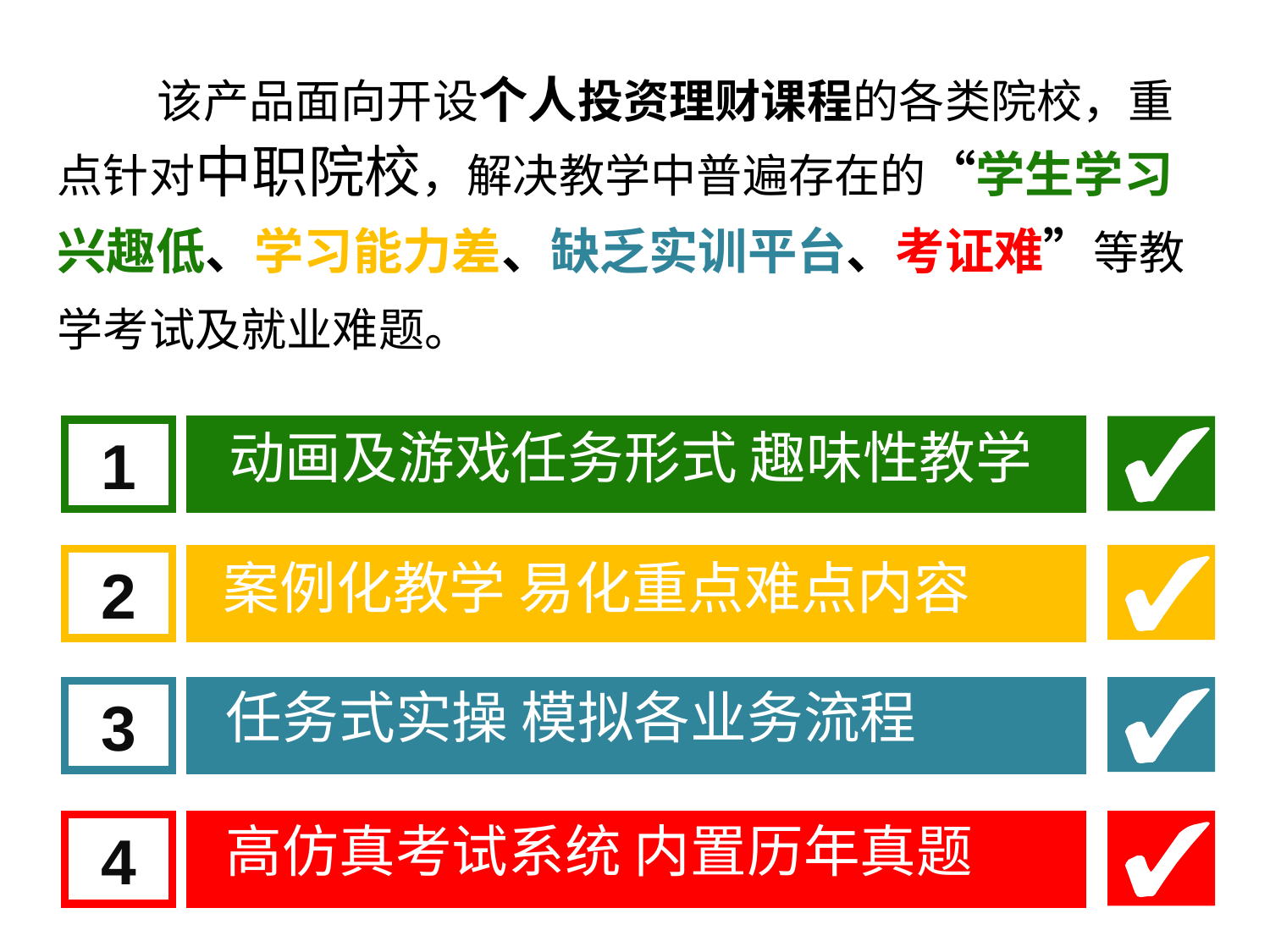

该产品面向开设个人投资理财课程的各类院校，重点针对中职院校，解决教学中普遍存在的“学生学习兴趣低、学习能力差、缺乏实训平台、考证难”等教学考试及就业难题。
 动画及游戏任务形式 趣味性教学

1

 案例化教学 易化重点难点内容

2

 任务式实操 模拟各业务流程

3

 高仿真考试系统 内置历年真题

4